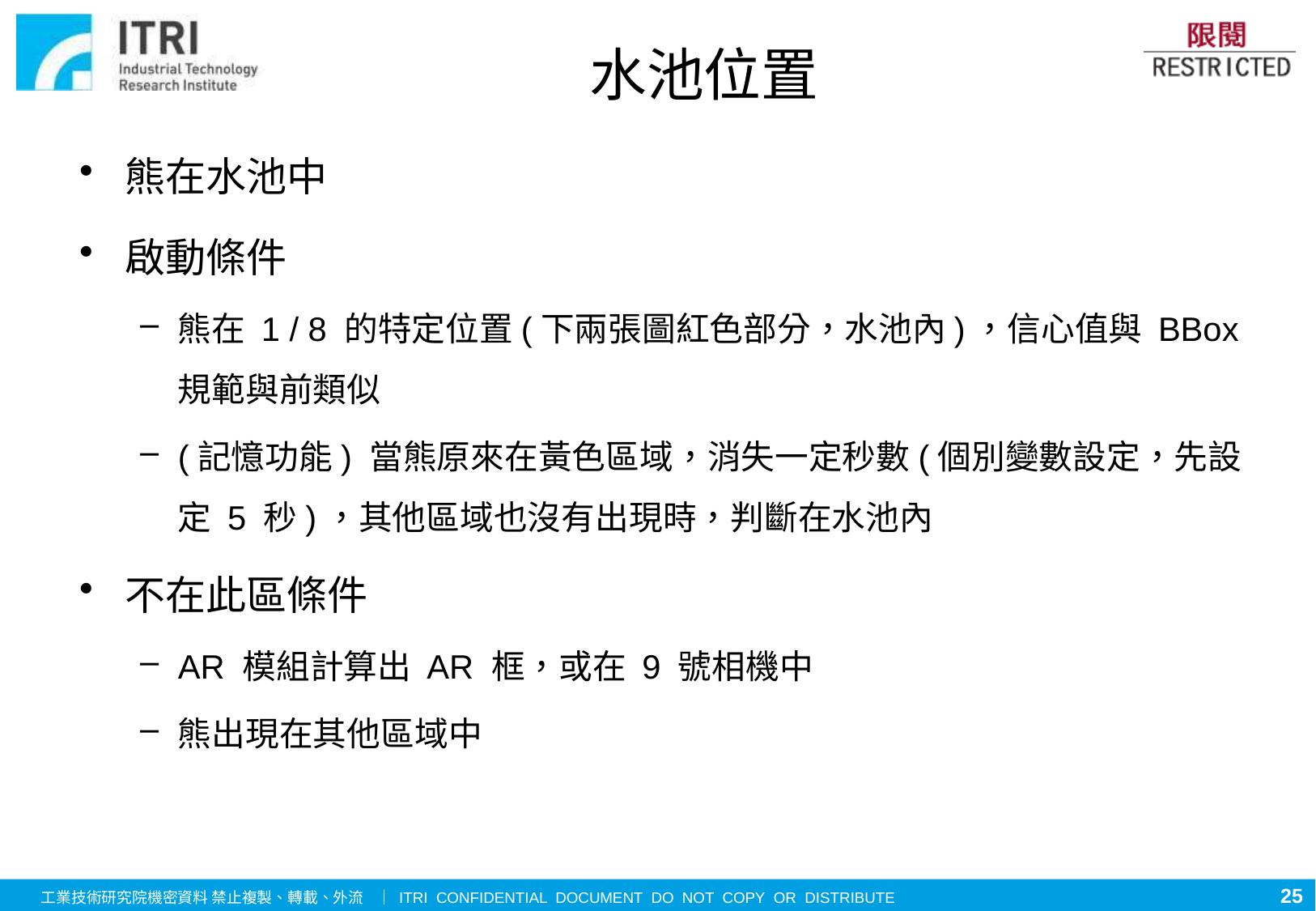

# 水池位置
熊在水池中
啟動條件
熊在 1 / 8 的特定位置(下兩張圖紅色部分，水池內)，信心值與 BBox 規範與前類似
(記憶功能) 當熊原來在黃色區域，消失一定秒數(個別變數設定，先設定 5 秒)，其他區域也沒有出現時，判斷在水池內
不在此區條件
AR 模組計算出 AR 框，或在 9 號相機中
熊出現在其他區域中

25